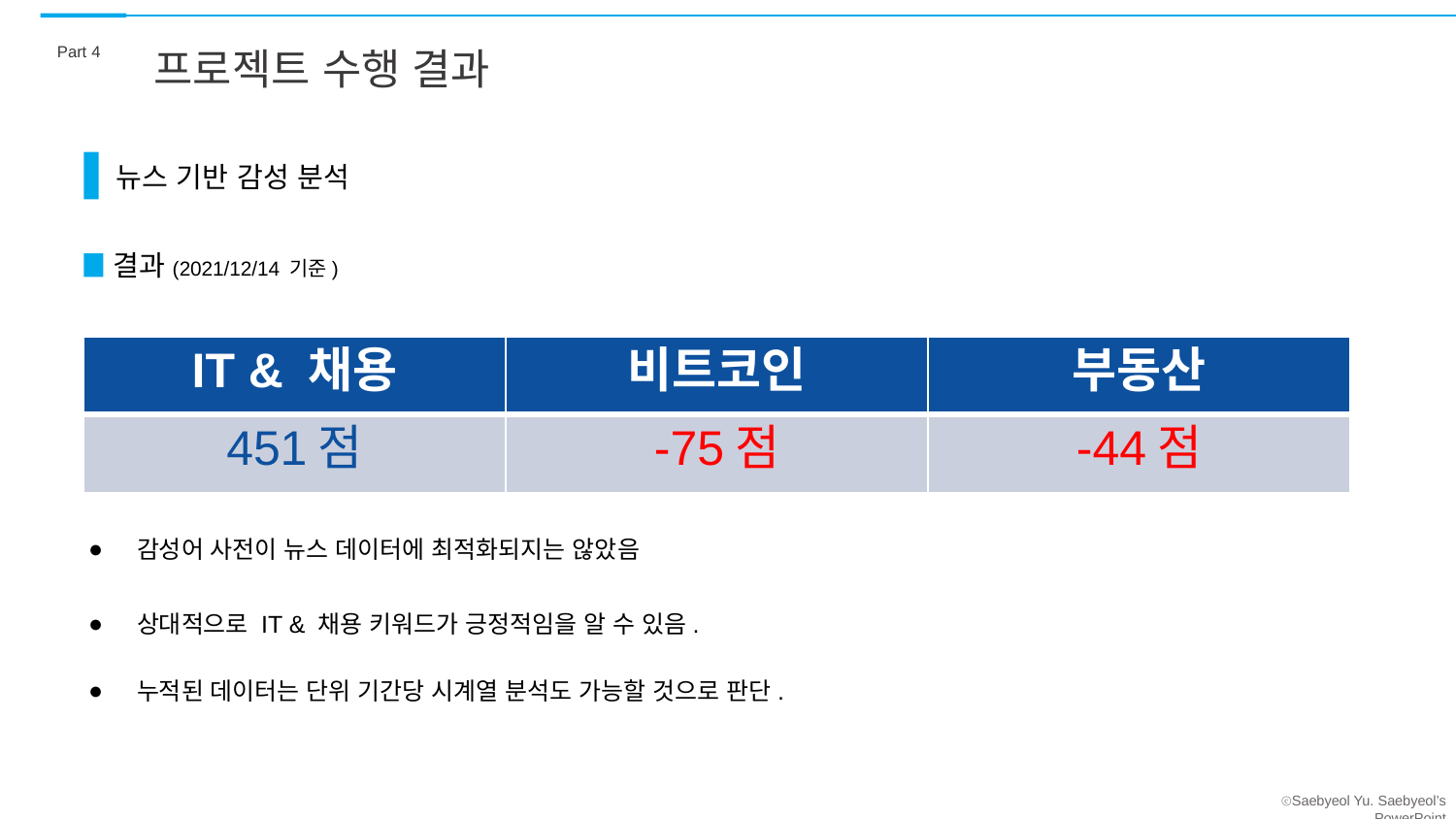

Part 4
프로젝트 수행 결과

뉴스 기반 감성 분석
결과(2021/12/14 기준)

| IT & 채용 | 비트코인 | 부동산 |
| --- | --- | --- |
| 451점 | -75점 | -44점 |
감성어 사전이 뉴스 데이터에 최적화되지는 않았음
상대적으로 IT & 채용 키워드가 긍정적임을 알 수 있음.
누적된 데이터는 단위 기간당 시계열 분석도 가능할 것으로 판단.